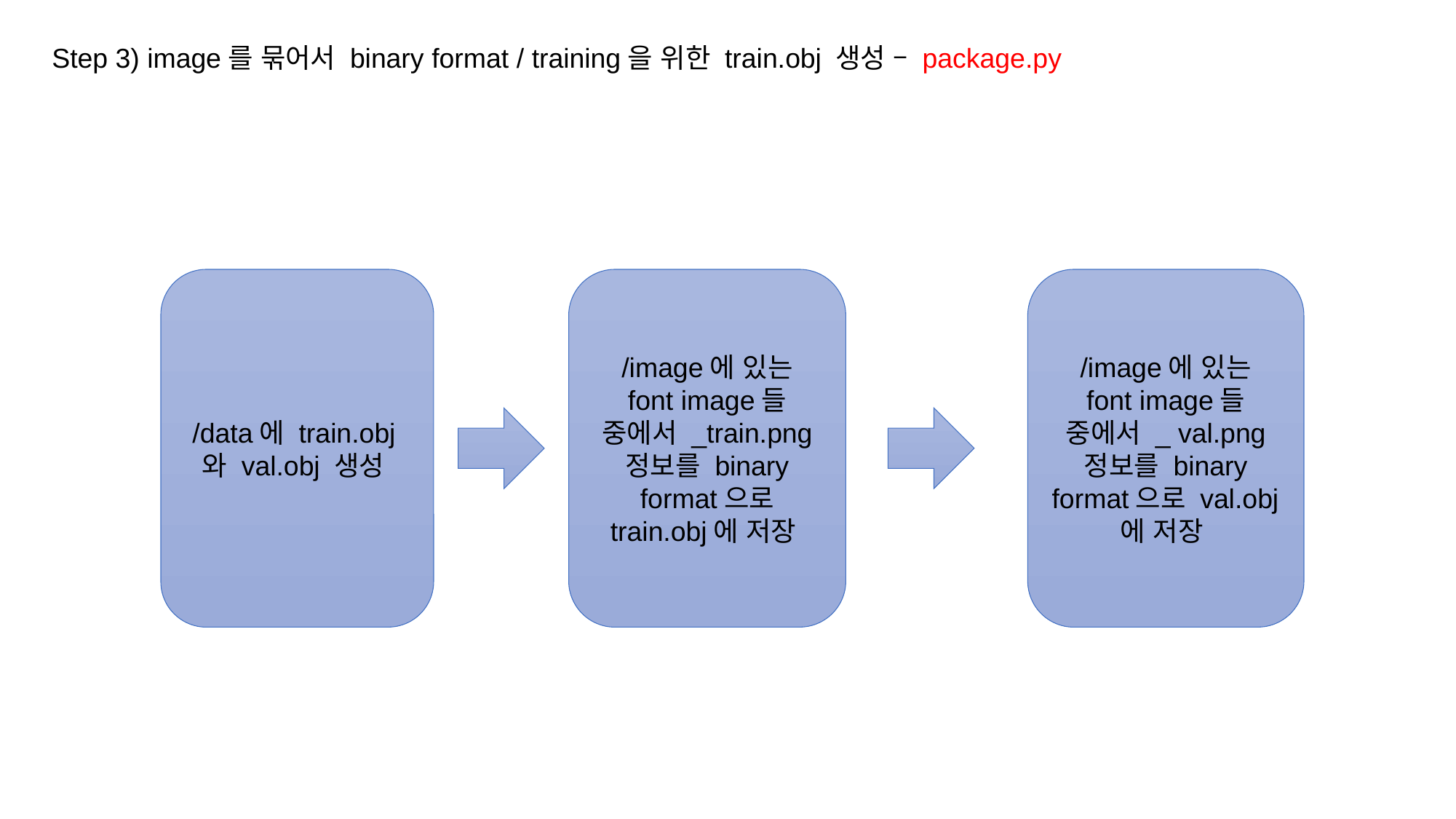

Step 3) image를 묶어서 binary format / training을 위한 train.obj 생성 – package.py
/data에 train.obj와 val.obj 생성
/image에 있는 font image들 중에서 _train.png 정보를 binary format으로 train.obj에 저장
/image에 있는 font image들 중에서 _ val.png 정보를 binary format으로 val.obj에 저장